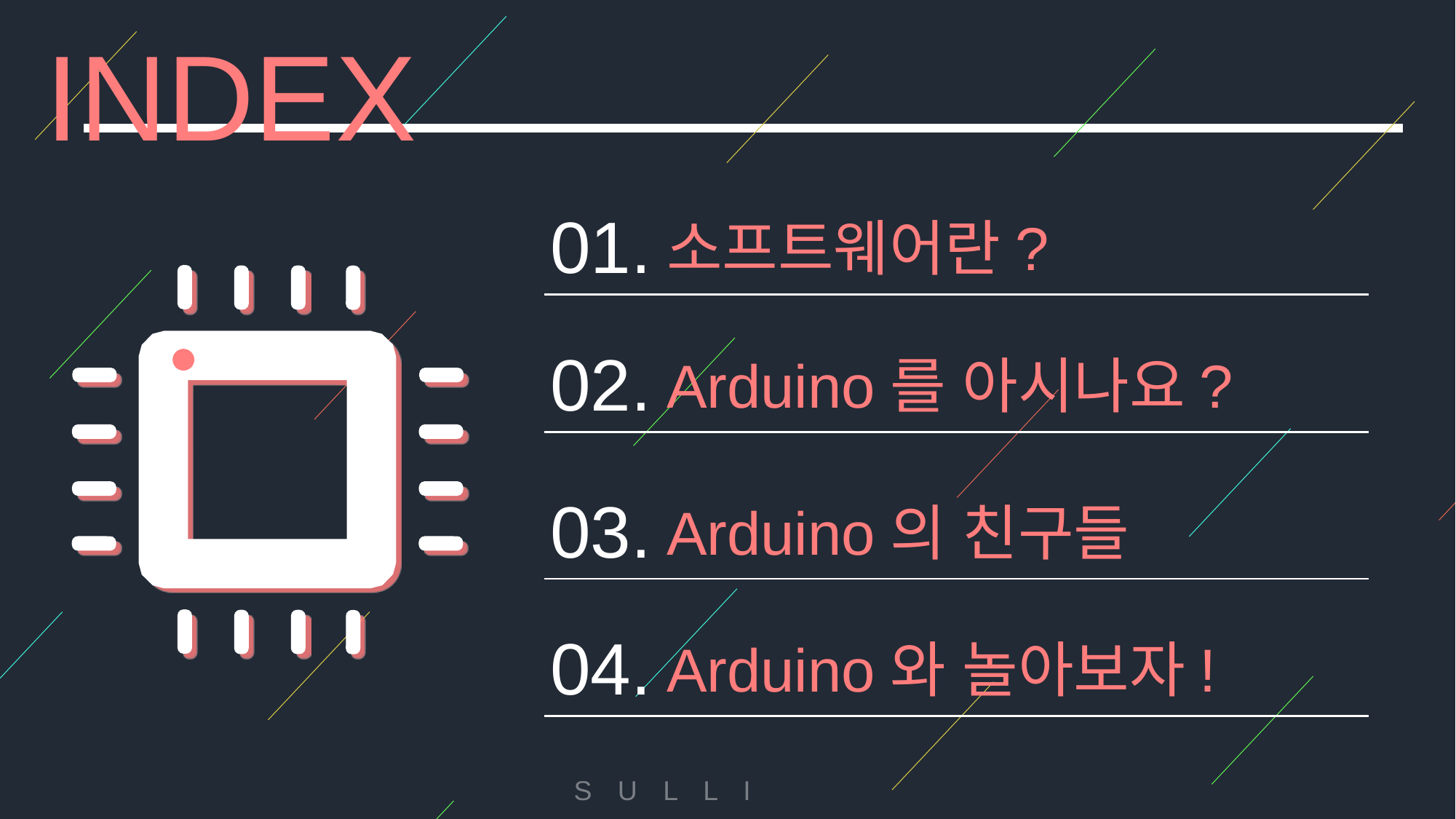

INDEX
01.
소프트웨어란?

02.
Arduino를 아시나요?

03.
Arduino의 친구들

04.
Arduino와 놀아보자!
S U L L I V A N